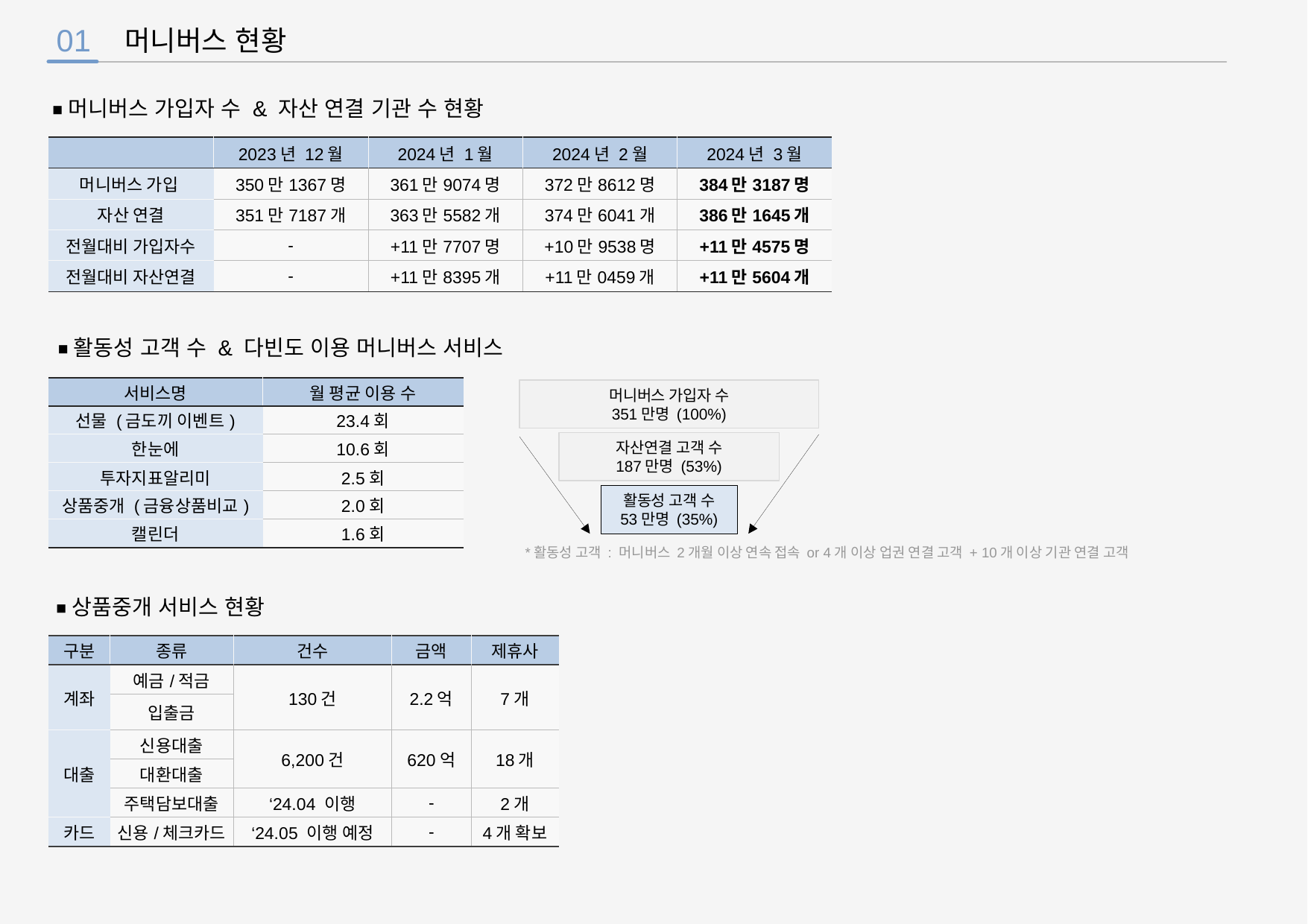

01
머니버스 현황
◾머니버스 가입자 수 & 자산 연결 기관 수 현황
|  | 2023년 12월 | 2024년 1월 | 2024년 2월 | 2024년 3월 |
| --- | --- | --- | --- | --- |
| 머니버스 가입 | 350만1367명 | 361만9074명 | 372만8612명 | 384만3187명 |
| 자산 연결 | 351만7187개 | 363만5582개 | 374만6041개 | 386만1645개 |
| 전월대비 가입자수 | - | +11만7707명 | +10만9538명 | +11만4575명 |
| 전월대비 자산연결 | - | +11만8395개 | +11만0459개 | +11만5604개 |
◾활동성 고객 수 & 다빈도 이용 머니버스 서비스
머니버스 가입자 수
351만명 (100%)

자산연결 고객 수
187만명 (53%)

활동성 고객 수
53만명 (35%)

*활동성 고객 : 머니버스 2개월 이상 연속 접속 or 4개 이상 업권 연결 고객 + 10개 이상 기관 연결 고객
| 서비스명 | 월 평균 이용 수 |
| --- | --- |
| 선물 (금도끼 이벤트) | 23.4회 |
| 한눈에 | 10.6회 |
| 투자지표알리미 | 2.5회 |
| 상품중개 (금융상품비교) | 2.0회 |
| 캘린더 | 1.6회 |
◾상품중개 서비스 현황
| 구분 | 종류 | 건수 | 금액 | 제휴사 |
| --- | --- | --- | --- | --- |
| 계좌 | 예금/적금 | 130건 | 2.2억 | 7개 |
|  | 입출금 |  |  |  |
| 대출 | 신용대출 | 6,200건 | 620억 | 18개 |
|  | 대환대출 |  |  |  |
|  | 주택담보대출 | ‘24.04 이행 | - | 2개 |
| 카드 | 신용/체크카드 | ‘24.05 이행 예정 | - | 4개 확보 |